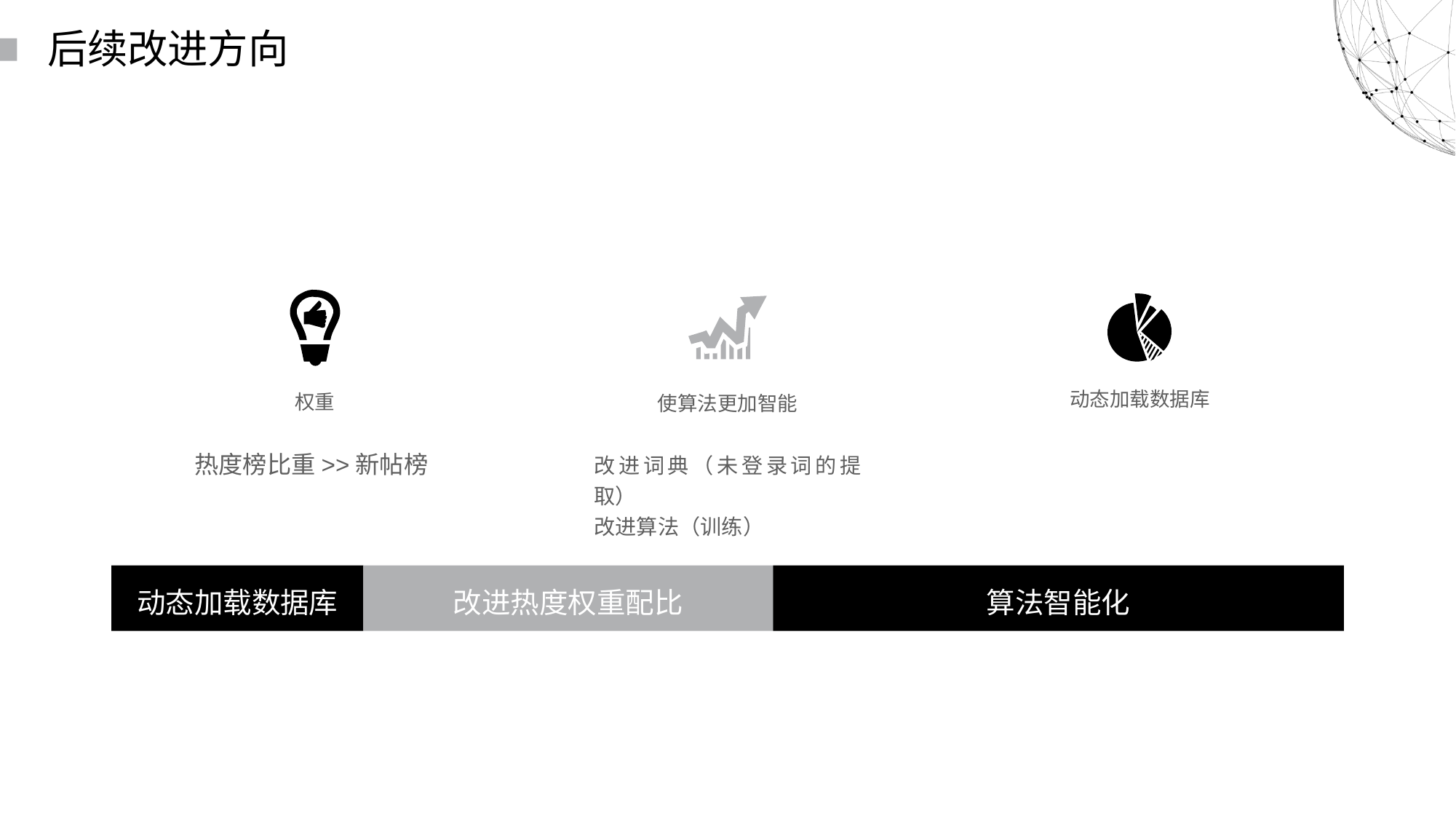

后续改进方向

动态加载数据库
改进词典（未登录词的提取）
改进算法（训练）
权重
热度榜比重>>新帖榜
使算法更加智能
动态加载数据库
改进热度权重配比
算法智能化